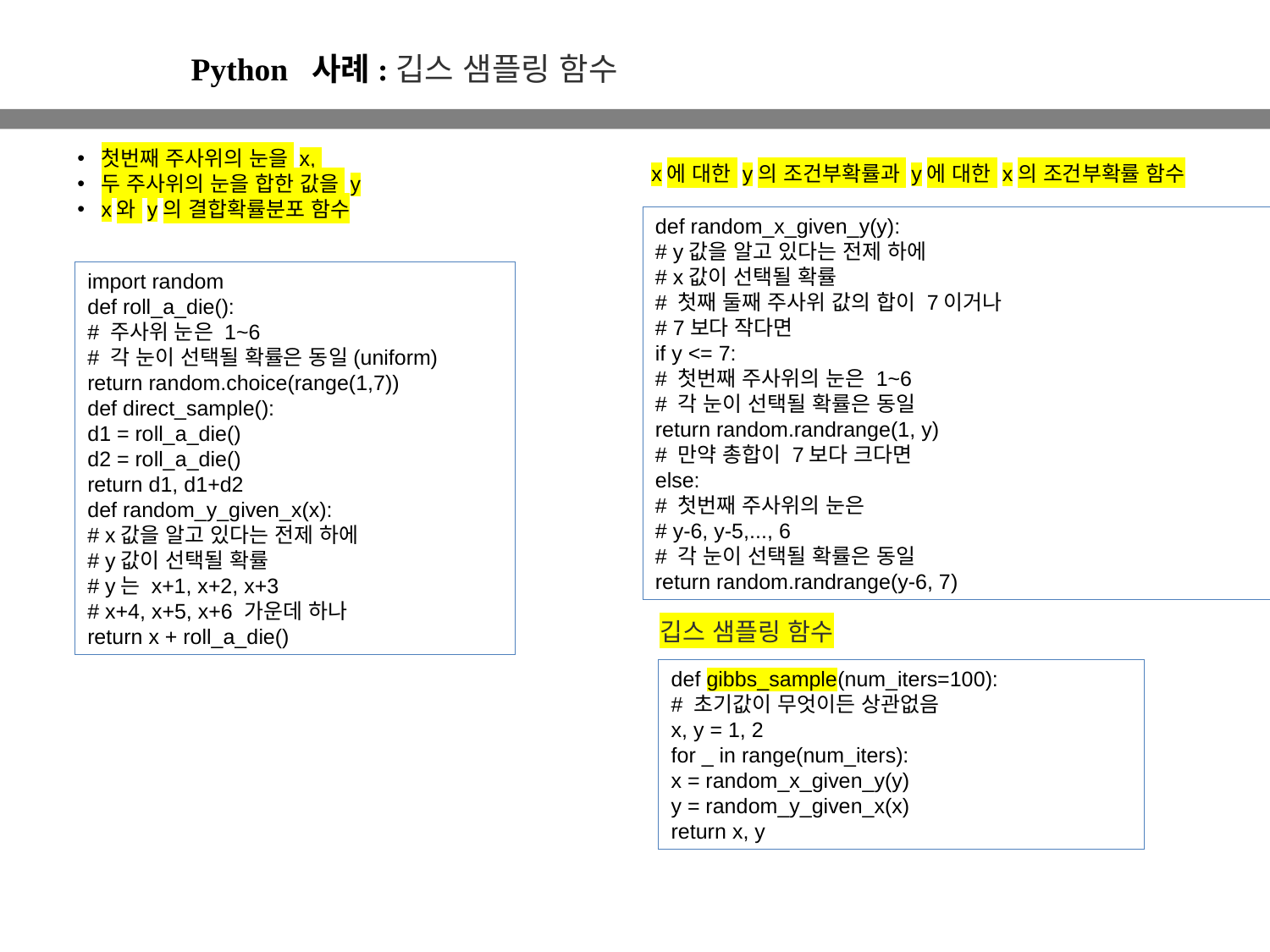

Python  사례:깁스 샘플링 함수

첫번째 주사위의 눈을 x,
두 주사위의 눈을 합한 값을 y
x와 y의 결합확률분포 함수
x에 대한 y의 조건부확률과 y에 대한 x의 조건부확률 함수
def random_x_given_y(y):
# y값을 알고 있다는 전제 하에
# x값이 선택될 확률
# 첫째 둘째 주사위 값의 합이 7이거나
# 7보다 작다면
if y <= 7:
# 첫번째 주사위의 눈은 1~6
# 각 눈이 선택될 확률은 동일
return random.randrange(1, y)
# 만약 총합이 7보다 크다면
else:
# 첫번째 주사위의 눈은
# y-6, y-5,..., 6
# 각 눈이 선택될 확률은 동일
return random.randrange(y-6, 7)
import random
def roll_a_die():
# 주사위 눈은 1~6
# 각 눈이 선택될 확률은 동일(uniform)
return random.choice(range(1,7))
def direct_sample():
d1 = roll_a_die()
d2 = roll_a_die()
return d1, d1+d2
def random_y_given_x(x):
# x값을 알고 있다는 전제 하에
# y값이 선택될 확률
# y는 x+1, x+2, x+3
# x+4, x+5, x+6 가운데 하나
return x + roll_a_die()
깁스 샘플링 함수
def gibbs_sample(num_iters=100):
# 초기값이 무엇이든 상관없음
x, y = 1, 2
for _ in range(num_iters):
x = random_x_given_y(y)
y = random_y_given_x(x)
return x, y